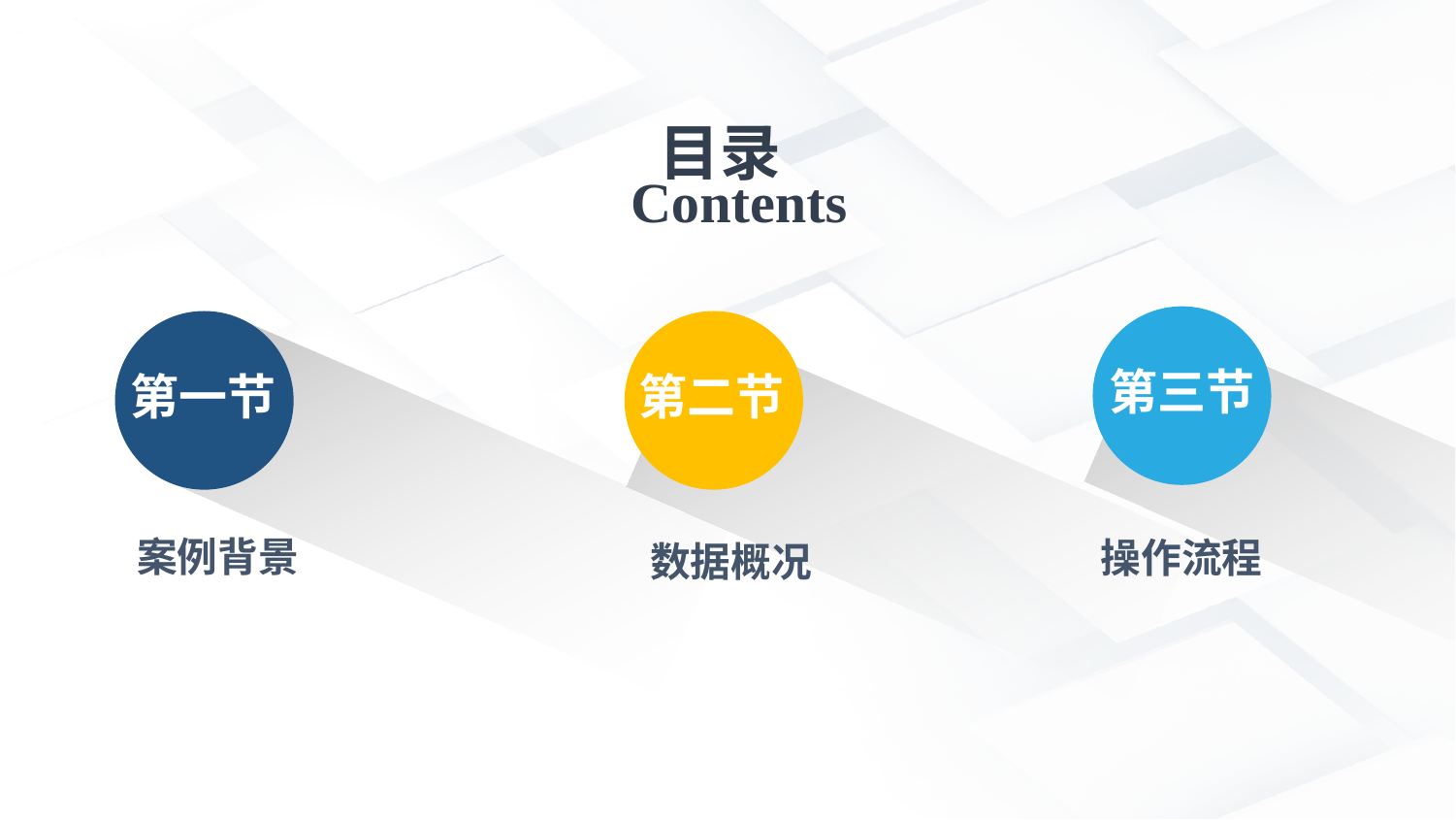

Contents
目录

第三节
操作流程
第一节
案例背景
第二节
数据概况